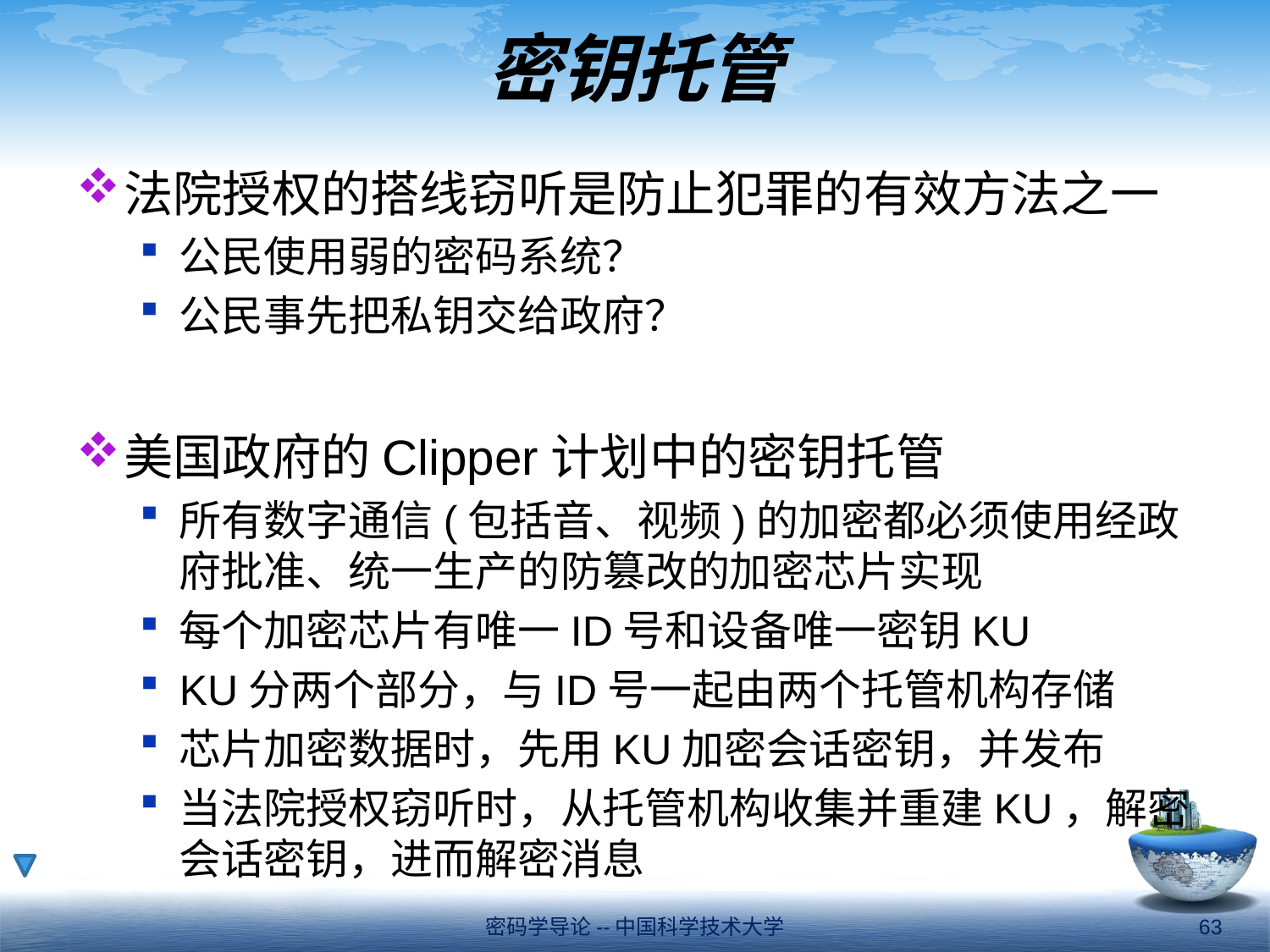

# 密钥托管
法院授权的搭线窃听是防止犯罪的有效方法之一
公民使用弱的密码系统？
公民事先把私钥交给政府？

美国政府的Clipper计划中的密钥托管
所有数字通信(包括音、视频)的加密都必须使用经政府批准、统一生产的防篡改的加密芯片实现
每个加密芯片有唯一ID号和设备唯一密钥KU
KU分两个部分，与ID号一起由两个托管机构存储
芯片加密数据时，先用KU加密会话密钥，并发布
当法院授权窃听时，从托管机构收集并重建KU，解密会话密钥，进而解密消息

密码学导论--中国科学技术大学
63